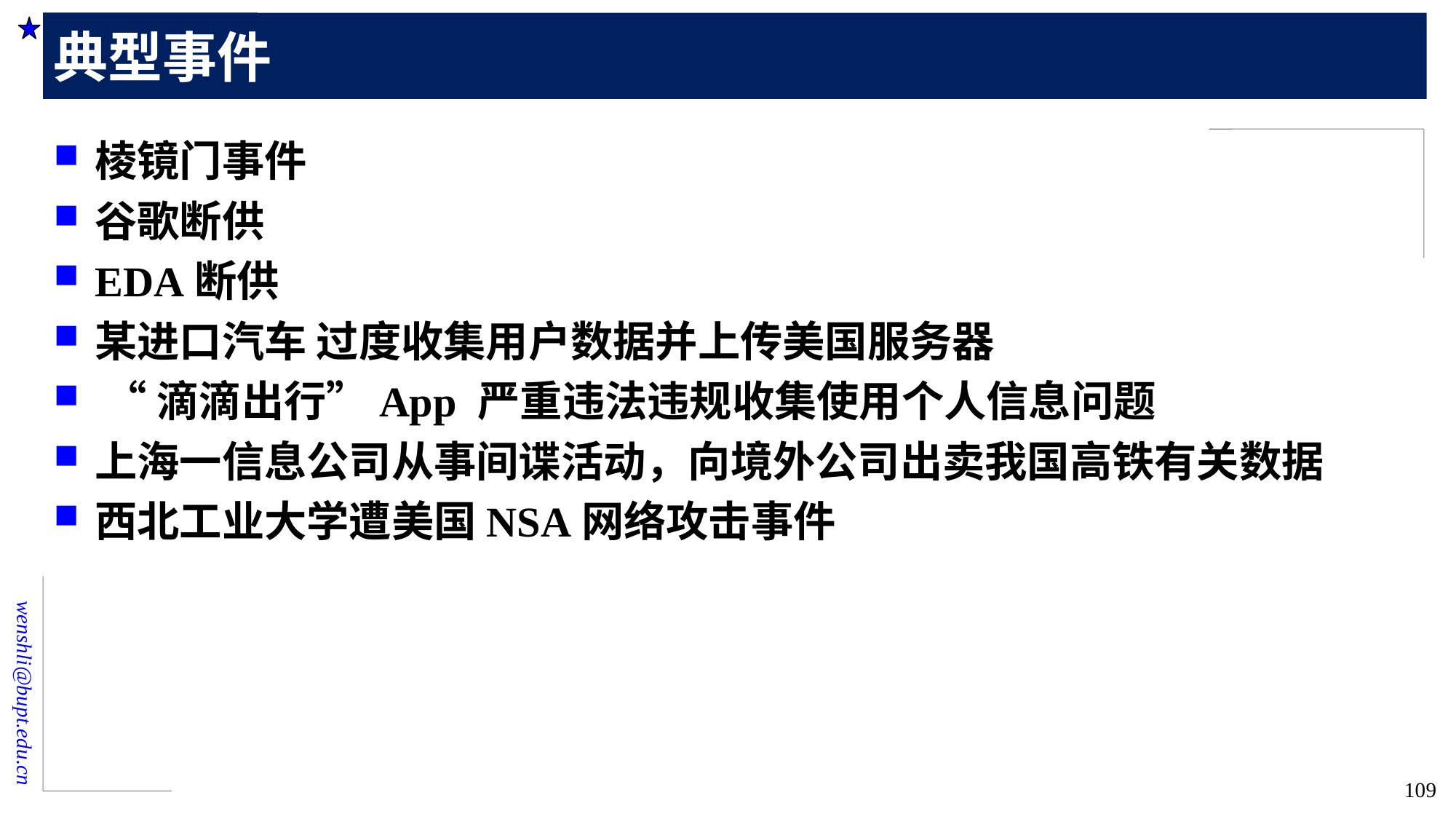

# 典型事件
棱镜门事件
谷歌断供
EDA断供
某进口汽车 过度收集用户数据并上传美国服务器
 “滴滴出行”App 严重违法违规收集使用个人信息问题
上海一信息公司从事间谍活动，向境外公司出卖我国高铁有关数据
西北工业大学遭美国NSA网络攻击事件

109